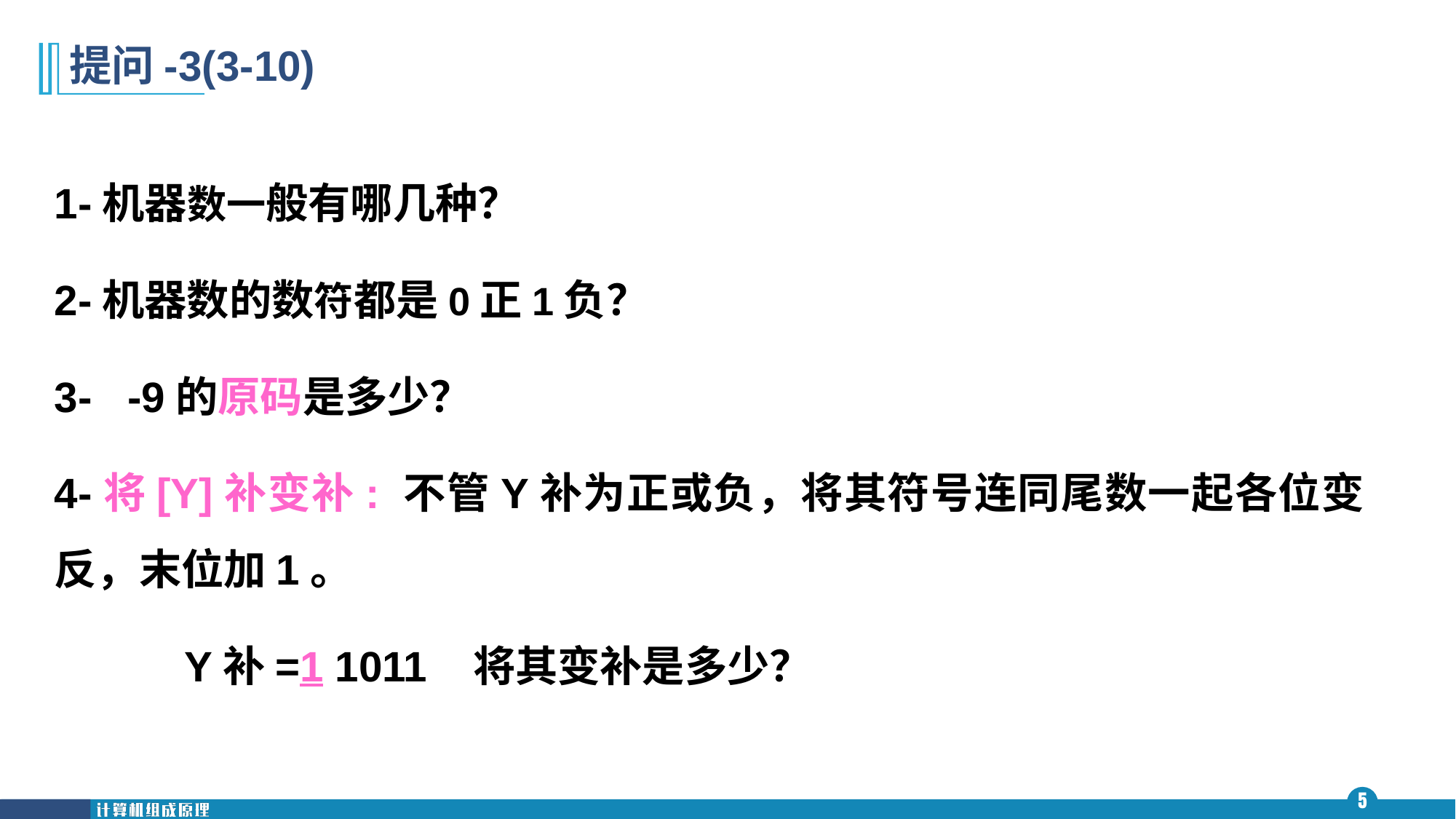

# 提问-3(3-10)
1-机器数一般有哪几种？
2-机器数的数符都是0正1负？
3-   -9的原码是多少？
4-将[Y]补变补: 不管Y补为正或负，将其符号连同尾数一起各位变反，末位加1。
           Y补=1 1011   将其变补是多少？